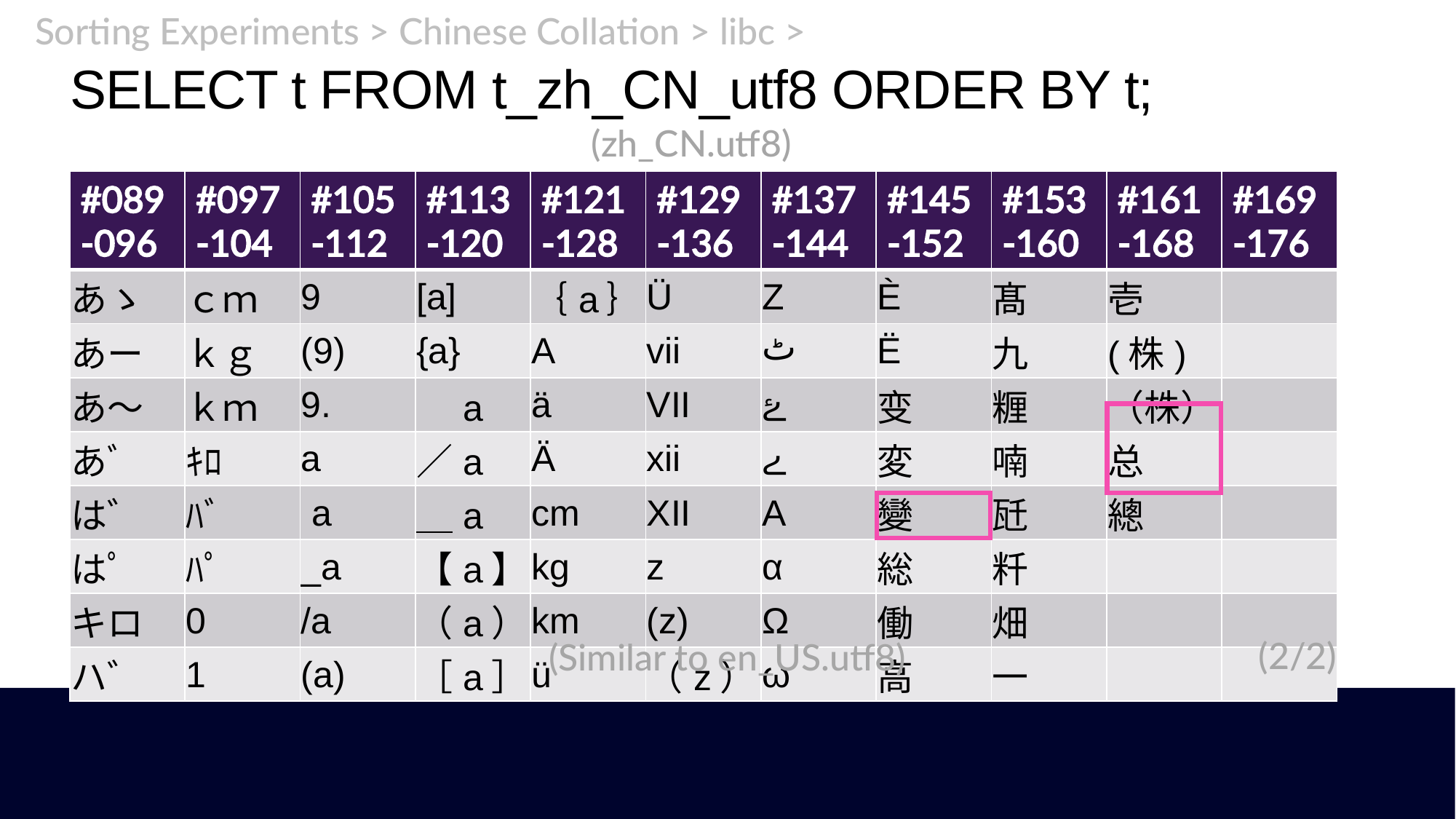

Sorting Experiments > Chinese Collation > libc >
# SELECT t FROM t_zh_CN_utf8 ORDER BY t;
(zh_CN.utf8)
| #089 -096 | #097 -104 | #105 -112 | #113 -120 | #121 -128 | #129 -136 | #137 -144 | #145 -152 | #153 -160 | #161 -168 | #169 -176 |
| --- | --- | --- | --- | --- | --- | --- | --- | --- | --- | --- |
| あゝ | ｃｍ | 9 | [a] | ｛a｝ | Ü | Z | Ѐ | 髙 | 壱 |  |
| あー | ｋｇ | (9) | {a} | A | vii | ٹ | Ё | 九 | (株) |  |
| あ～ | ｋｍ | 9. | a | ä | VII | ۓ | 变 | 糎 | （株） |  |
| あﾞ | ｷﾛ | a | ／a | Ä | xii | ے | 変 | 喃 | 总 |  |
| は゛ | ﾊﾞ | a | ＿a | cm | XII | Α | 變 | 瓩 | 總 |  |
| はﾟ | ﾊﾟ | \_a | 【a】 | kg | z | α | 総 | 粁 |  |  |
| キロ | 0 | /a | （a） | km | (z) | Ω | 働 | 畑 |  |  |
| ハ゛ | 1 | (a) | ［a］ | ü | （z） | ω | 高 | 一 |  |  |

(2/2)
(Similar to en_US.utf8)